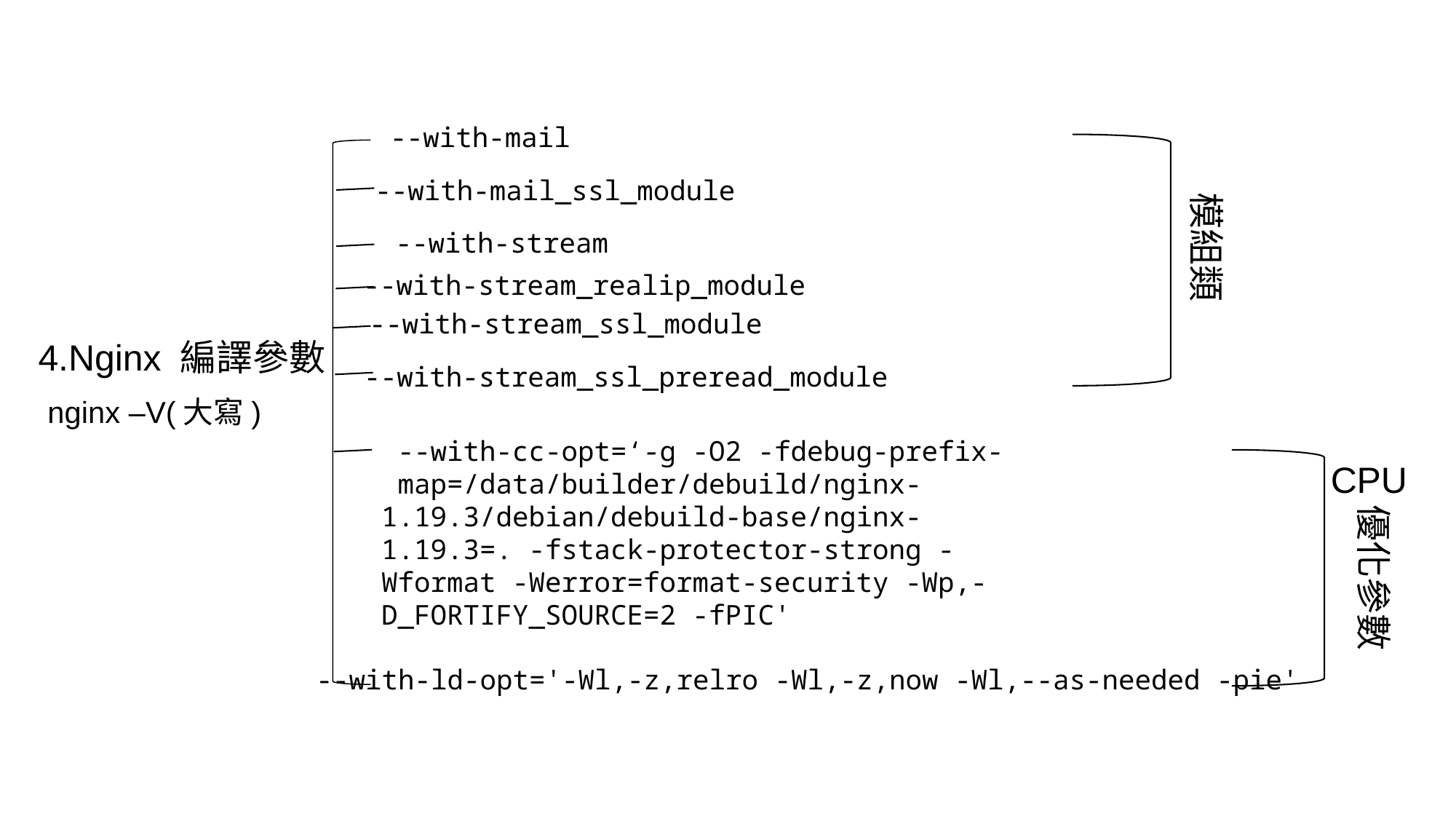

--with-mail

--with-mail_ssl_module
模組類
 --with-stream
--with-stream_realip_module
--with-stream_ssl_module
4.Nginx 編譯參數
 --with-stream_ssl_preread_module
nginx –V(大寫)
 --with-cc-opt=‘-g -O2 -fdebug-prefix-   map=/data/builder/debuild/nginx-1.19.3/debian/debuild-base/nginx-1.19.3=. -fstack-protector-strong -Wformat -Werror=format-security -Wp,-D_FORTIFY_SOURCE=2 -fPIC'

CPU
優化參數
--with-ld-opt='-Wl,-z,relro -Wl,-z,now -Wl,--as-needed -pie'